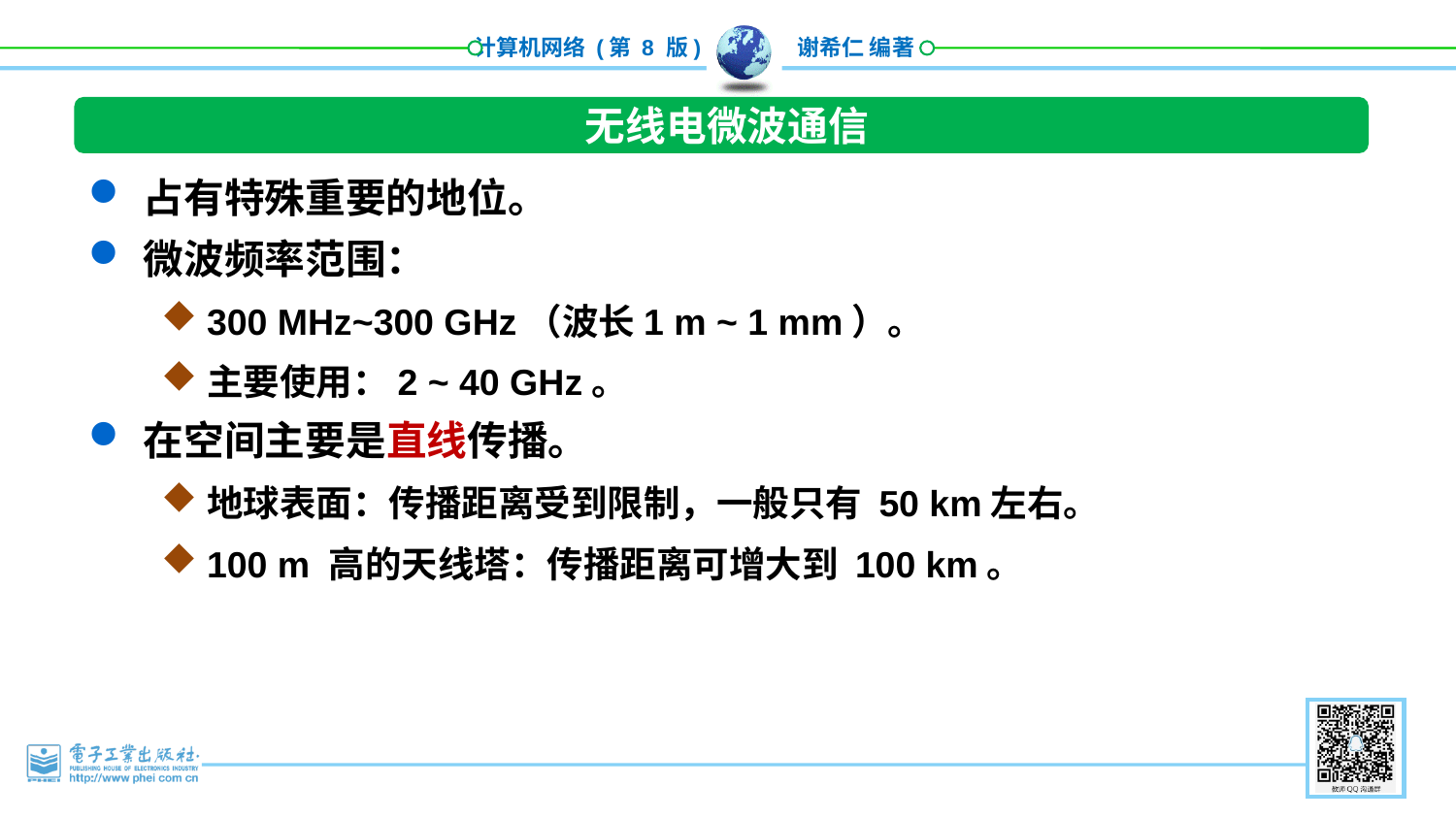

无线电微波通信
占有特殊重要的地位。
微波频率范围：
300 MHz~300 GHz（波长1 m ~ 1 mm）。
主要使用：2 ~ 40 GHz。
在空间主要是直线传播。
地球表面：传播距离受到限制，一般只有 50 km左右。
100 m 高的天线塔：传播距离可增大到 100 km。